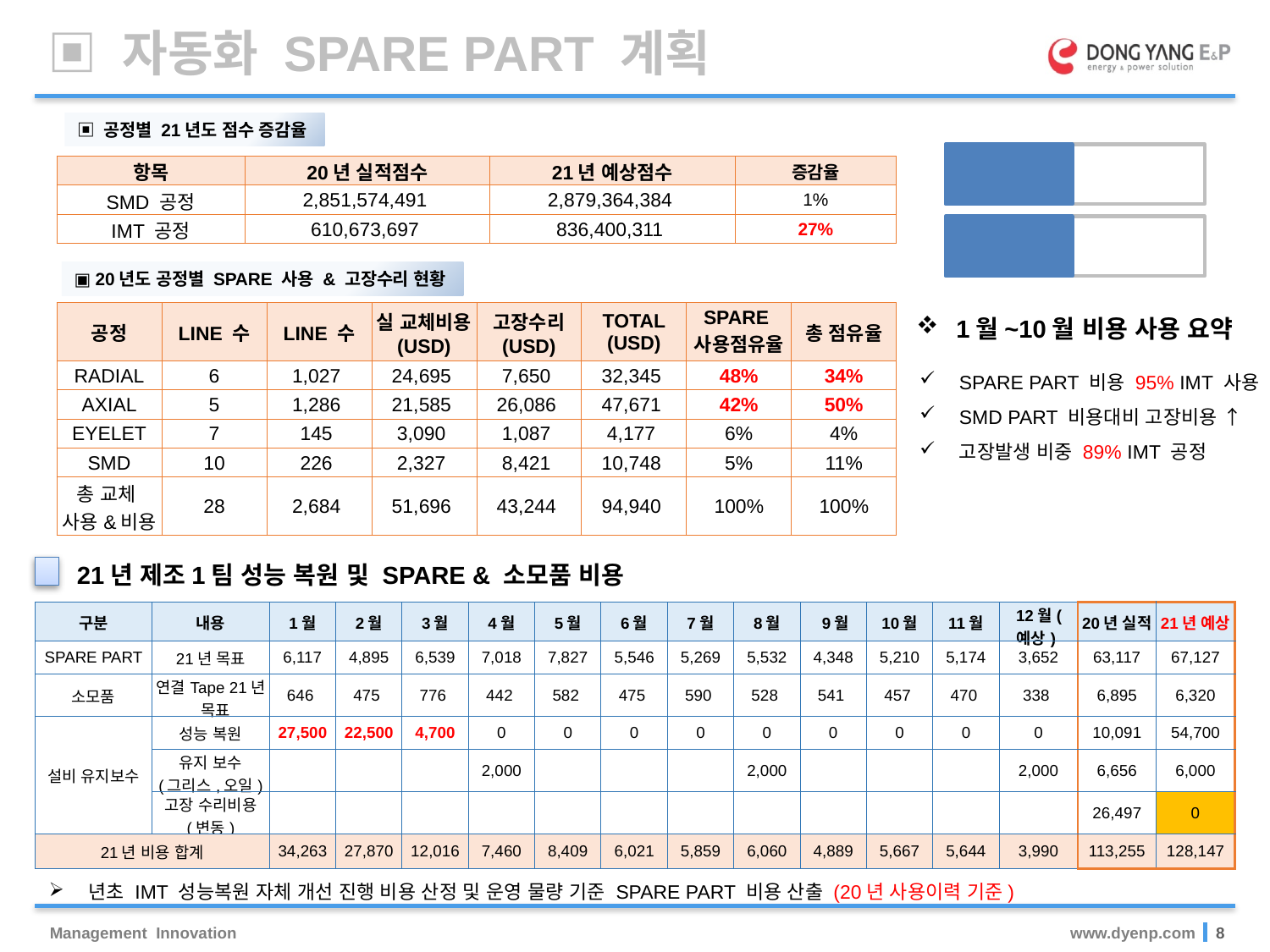

▣ 자동화 SPARE PART 계획
▣ 공정별 21년도 점수 증감율
PART 관리

| 항목 | 20년 실적점수 | 21년 예상점수 | 증감율 |
| --- | --- | --- | --- |
| SMD 공정 | 2,851,574,491 | 2,879,364,384 | 1% |
| IMT 공정 | 610,673,697 | 836,400,311 | 27% |
21년
운영비용

▣ 20년도 공정별 SPARE 사용 & 고장수리 현황
| 공정 | LINE 수 | LINE 수 | 실 교체비용 (USD) | 고장수리 (USD) | TOTAL (USD) | SPARE 사용점유율 | 총 점유율 |
| --- | --- | --- | --- | --- | --- | --- | --- |
| RADIAL | 6 | 1,027 | 24,695 | 7,650 | 32,345 | 48% | 34% |
| AXIAL | 5 | 1,286 | 21,585 | 26,086 | 47,671 | 42% | 50% |
| EYELET | 7 | 145 | 3,090 | 1,087 | 4,177 | 6% | 4% |
| SMD | 10 | 226 | 2,327 | 8,421 | 10,748 | 5% | 11% |
| 총 교체 사용&비용 | 28 | 2,684 | 51,696 | 43,244 | 94,940 | 100% | 100% |
1월~10월 비용 사용 요약
SPARE PART 비용 95% IMT 사용
SMD PART 비용대비 고장비용 ↑
고장발생 비중 89% IMT 공정
21년 제조1팀 성능 복원 및 SPARE & 소모품 비용

| 구분 | 내용 | 1월 | 2월 | 3월 | 4월 | 5월 | 6월 | 7월 | 8월 | 9월 | 10월 | 11월 | 12월(예상) | 20년 실적 | 21년 예상 |
| --- | --- | --- | --- | --- | --- | --- | --- | --- | --- | --- | --- | --- | --- | --- | --- |
| SPARE PART | 21년 목표 | 6,117 | 4,895 | 6,539 | 7,018 | 7,827 | 5,546 | 5,269 | 5,532 | 4,348 | 5,210 | 5,174 | 3,652 | 63,117 | 67,127 |
| 소모품 | 연결Tape 21년 목표 | 646 | 475 | 776 | 442 | 582 | 475 | 590 | 528 | 541 | 457 | 470 | 338 | 6,895 | 6,320 |
| 설비 유지보수 | 성능 복원 | 27,500 | 22,500 | 4,700 | 0 | 0 | 0 | 0 | 0 | 0 | 0 | 0 | 0 | 10,091 | 54,700 |
|  | 유지 보수 (그리스,오일) |  |  |  | 2,000 |  |  |  | 2,000 |  |  |  | 2,000 | 6,656 | 6,000 |
|  | 고장 수리비용 (변동) |  |  |  |  |  |  |  |  |  |  |  |  | 26,497 | 0 |
| 21년 비용 합계 |  | 34,263 | 27,870 | 12,016 | 7,460 | 8,409 | 6,021 | 5,859 | 6,060 | 4,889 | 5,667 | 5,644 | 3,990 | 113,255 | 128,147 |
년초 IMT 성능복원 자체 개선 진행 비용 산정 및 운영 물량 기준 SPARE PART 비용 산출 (20년 사용이력 기준)